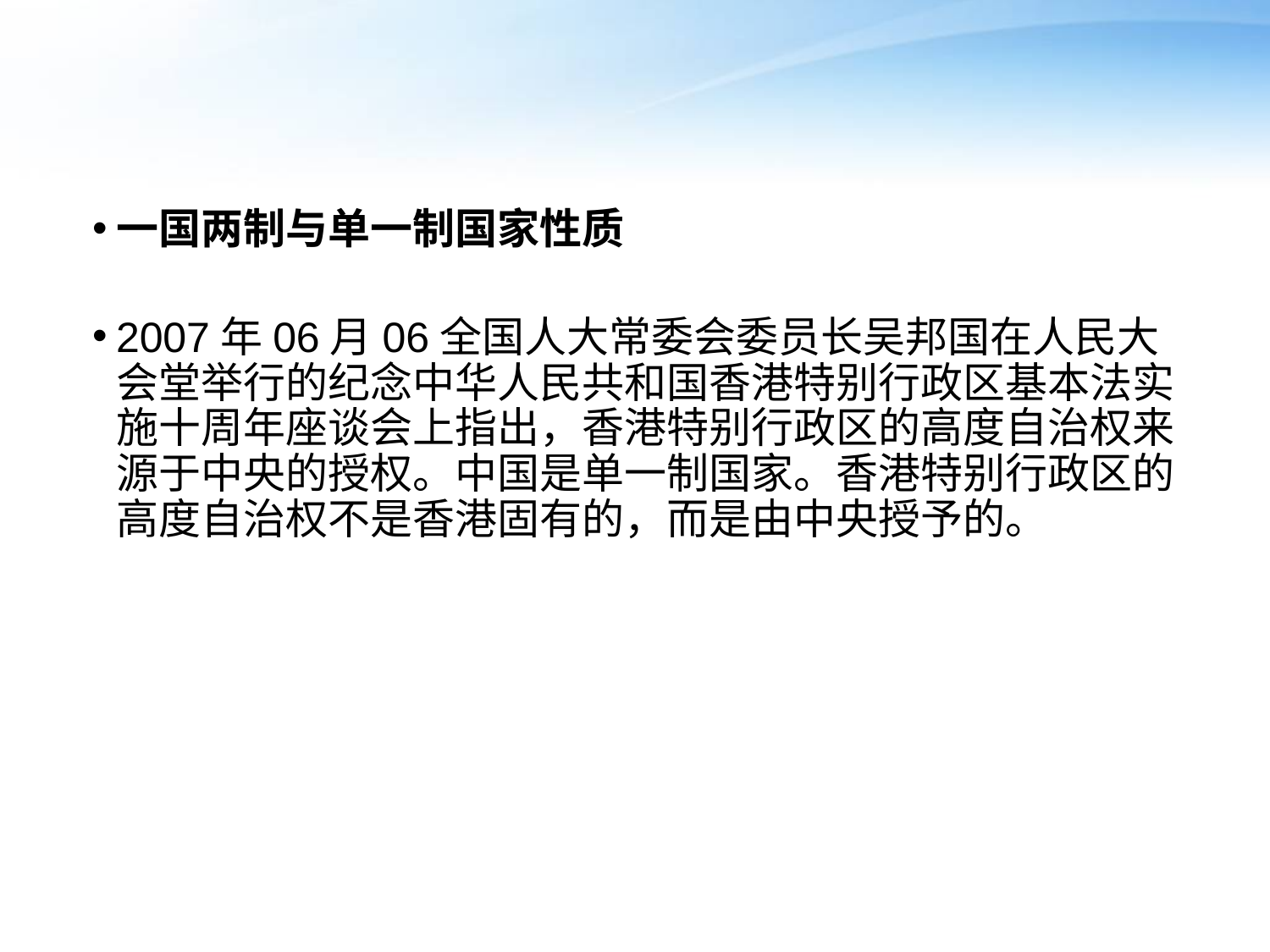

#
一国两制与单一制国家性质

2007年06月06全国人大常委会委员长吴邦国在人民大会堂举行的纪念中华人民共和国香港特别行政区基本法实施十周年座谈会上指出，香港特别行政区的高度自治权来源于中央的授权。中国是单一制国家。香港特别行政区的高度自治权不是香港固有的，而是由中央授予的。